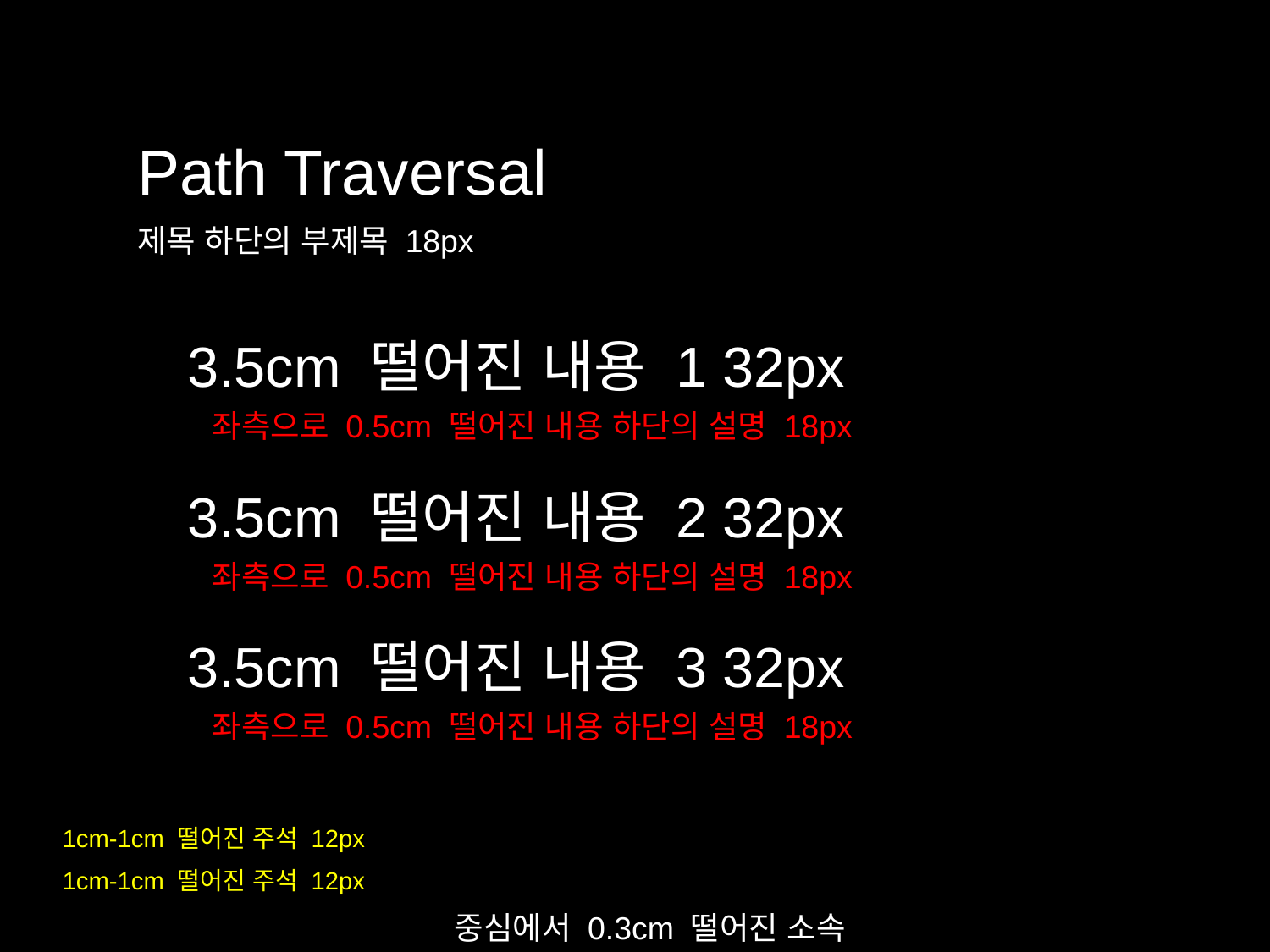

Path Traversal
제목 하단의 부제목 18px
3.5cm 떨어진 내용 1 32px
좌측으로 0.5cm 떨어진 내용 하단의 설명 18px
3.5cm 떨어진 내용 2 32px
좌측으로 0.5cm 떨어진 내용 하단의 설명 18px
3.5cm 떨어진 내용 3 32px
좌측으로 0.5cm 떨어진 내용 하단의 설명 18px
1cm-1cm 떨어진 주석 12px
1cm-1cm 떨어진 주석 12px